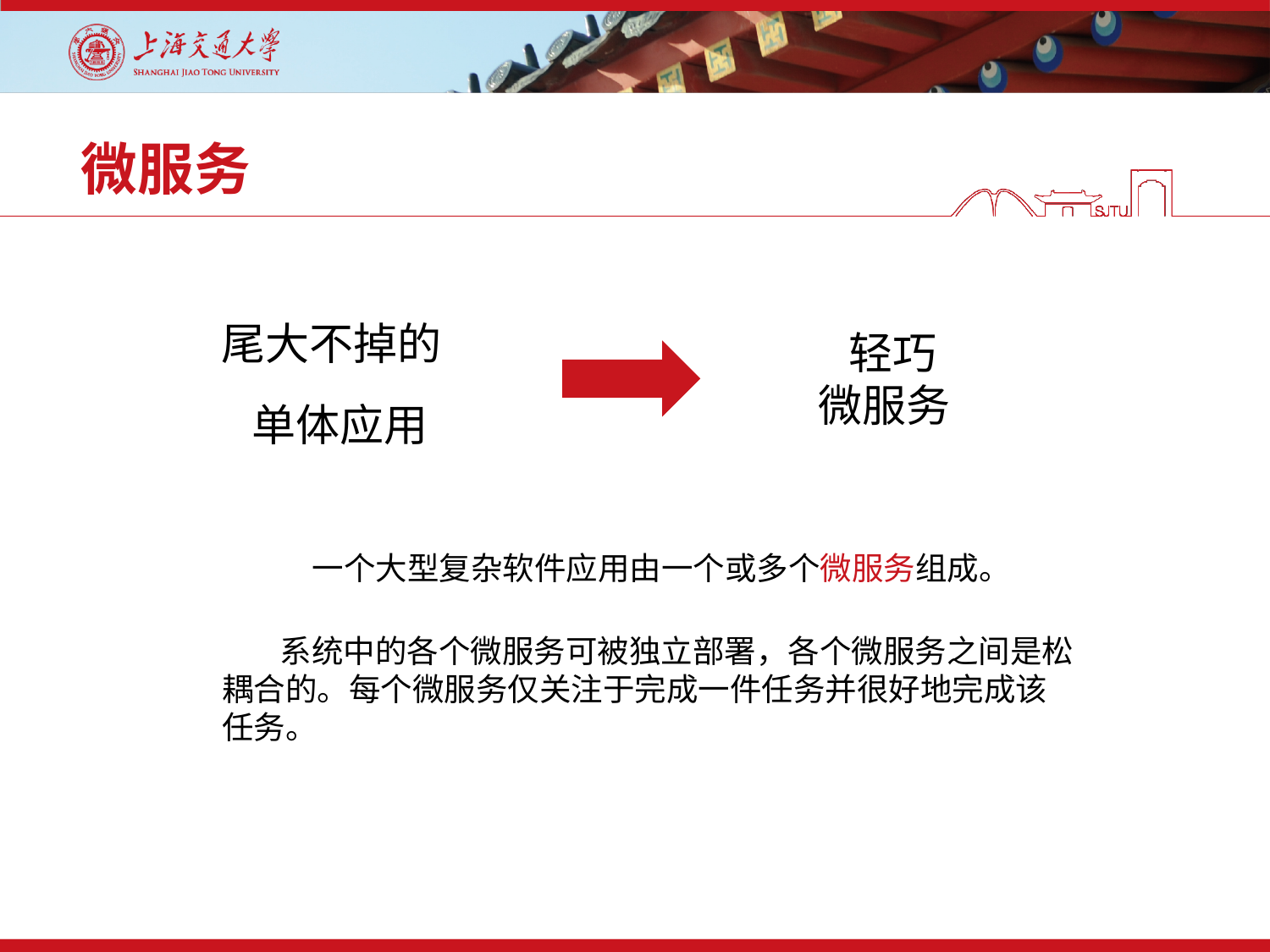

# 微服务
尾大不掉的
  单体应用
  轻巧
微服务

   一个大型复杂软件应用由一个或多个微服务组成。
       系统中的各个微服务可被独立部署，各个微服务之间是松耦合的。每个微服务仅关注于完成一件任务并很好地完成该任务。